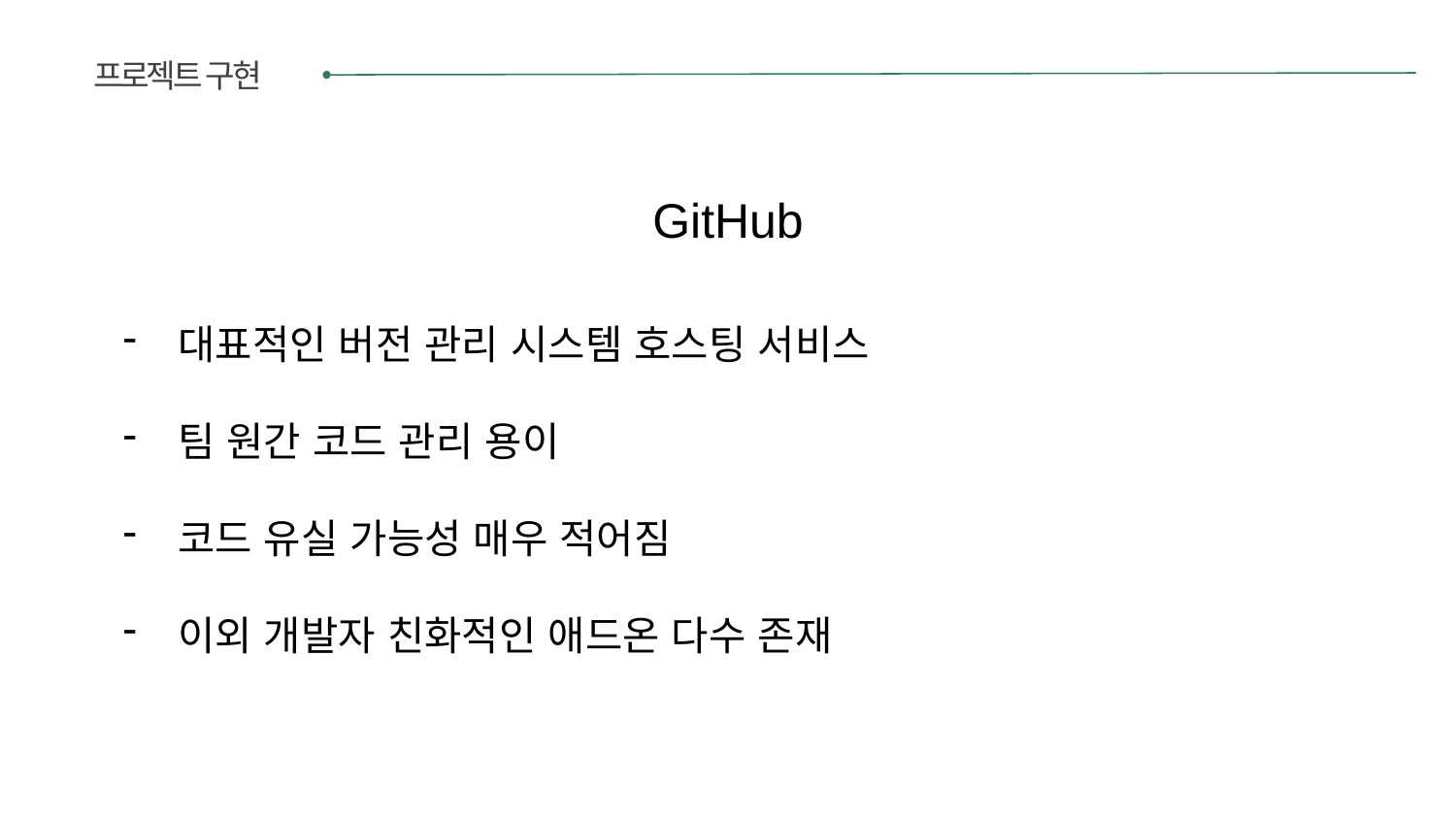

프로젝트 구현
GitHub
대표적인 버전 관리 시스템 호스팅 서비스
팀 원간 코드 관리 용이
코드 유실 가능성 매우 적어짐
이외 개발자 친화적인 애드온 다수 존재